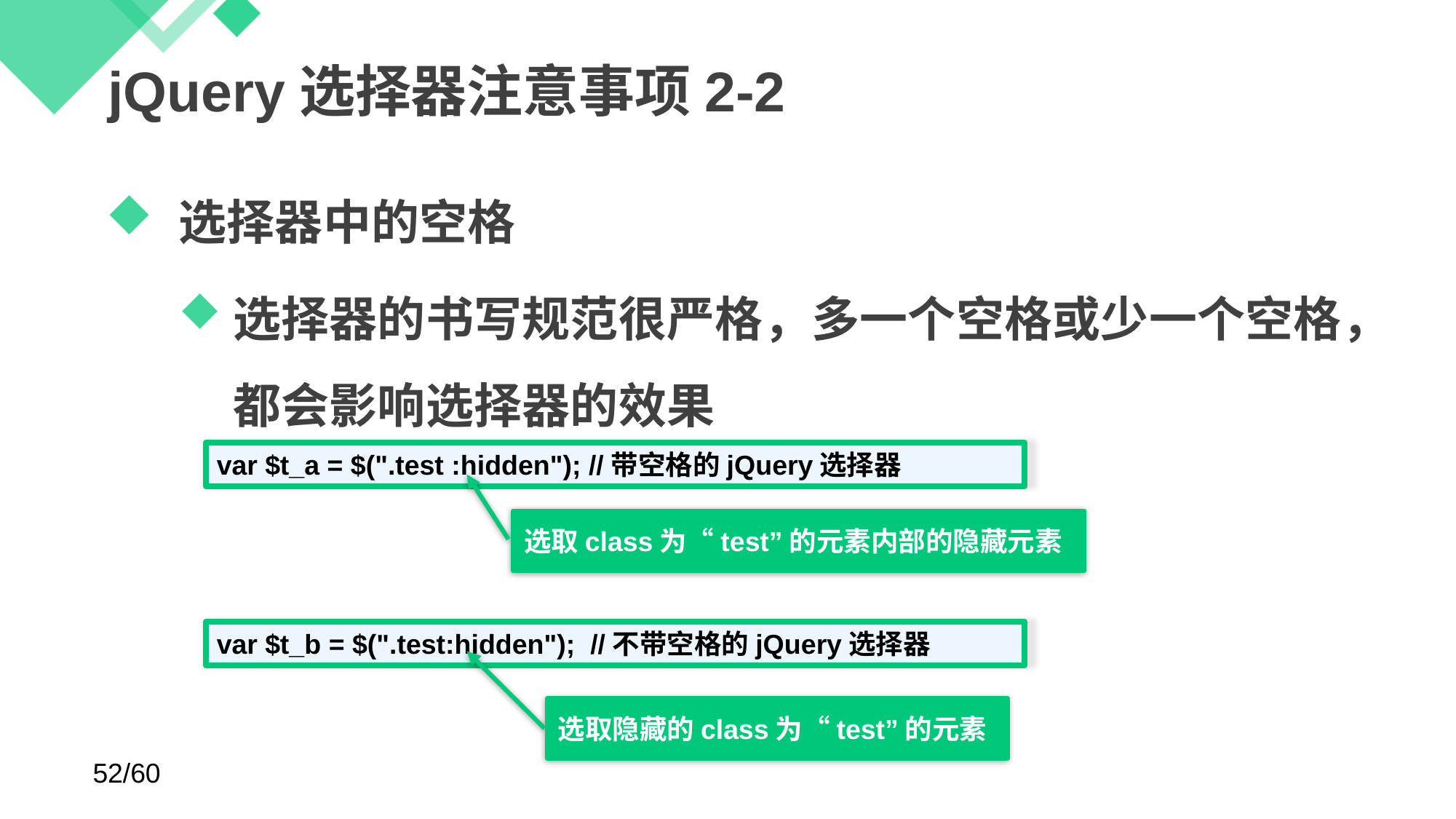

# jQuery选择器注意事项2-2
选择器中的空格
选择器的书写规范很严格，多一个空格或少一个空格，都会影响选择器的效果

var $t_a = $(".test :hidden"); //带空格的jQuery选择器
选取class为“test”的元素内部的隐藏元素
var $t_b = $(".test:hidden");  //不带空格的jQuery选择器
选取隐藏的class为“test”的元素